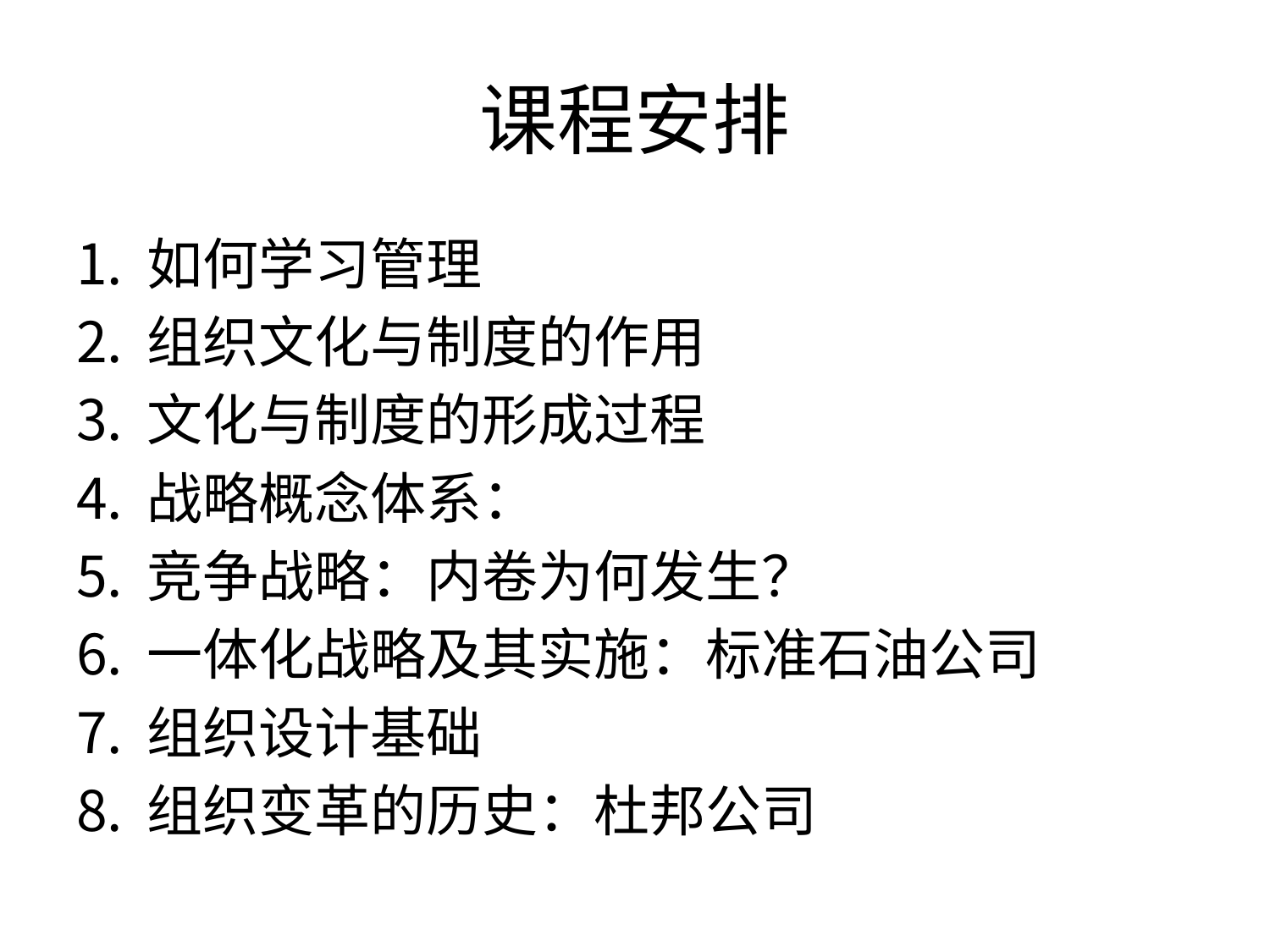

# 课程安排
如何学习管理
组织文化与制度的作用
文化与制度的形成过程
战略概念体系：
竞争战略：内卷为何发生？
一体化战略及其实施：标准石油公司
组织设计基础
组织变革的历史：杜邦公司